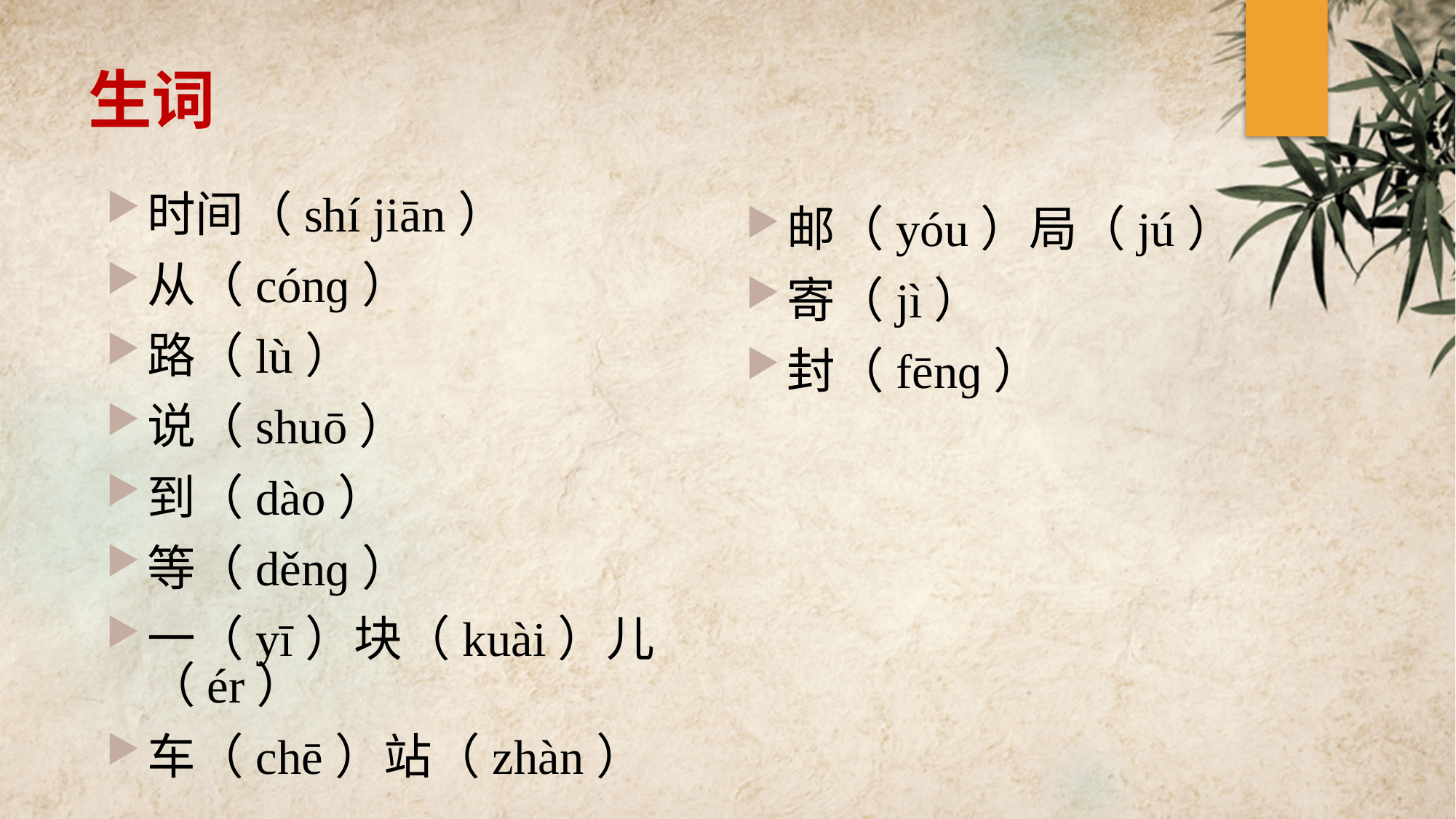

# 生词
时间（shí jiān）
从（cónɡ）
路（lù）
说（shuō）
到（dào）
等（děnɡ）
一（yī）块（kuài）儿（ér）
车（chē）站（zhàn）
邮（yóu）局（jú）
寄（jì）
封（fēnɡ）